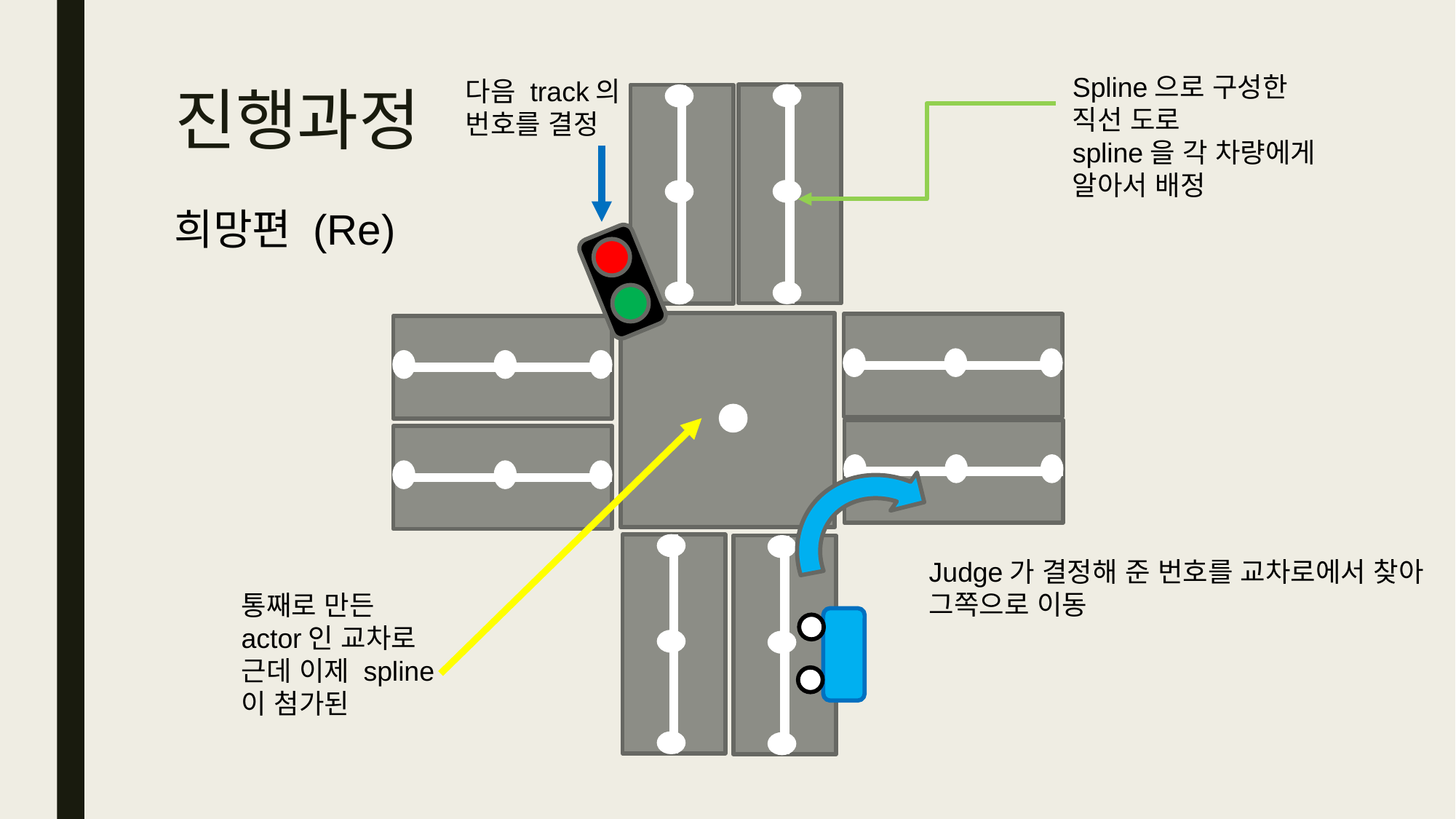

Spline으로 구성한
직선 도로
spline을 각 차량에게
알아서 배정
다음 track의 번호를 결정
# 진행과정

희망편 (Re)

Judge가 결정해 준 번호를 교차로에서 찾아
그쪽으로 이동
통째로 만든 actor인 교차로
근데 이제 spline이 첨가된